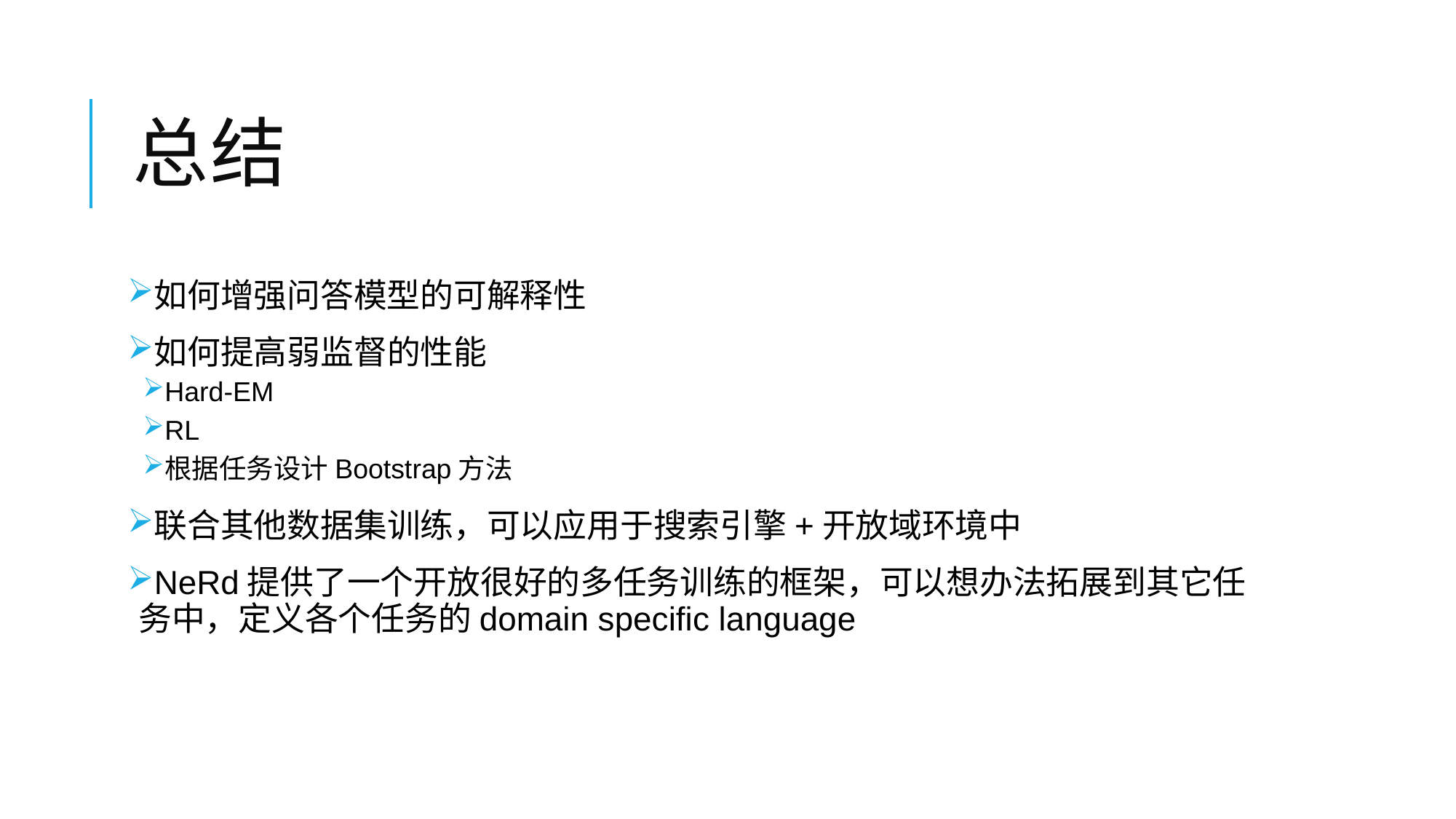

# 总结
如何增强问答模型的可解释性
如何提高弱监督的性能
Hard-EM
RL
根据任务设计Bootstrap方法
联合其他数据集训练，可以应用于搜索引擎+开放域环境中
NeRd提供了一个开放很好的多任务训练的框架，可以想办法拓展到其它任务中，定义各个任务的domain specific language